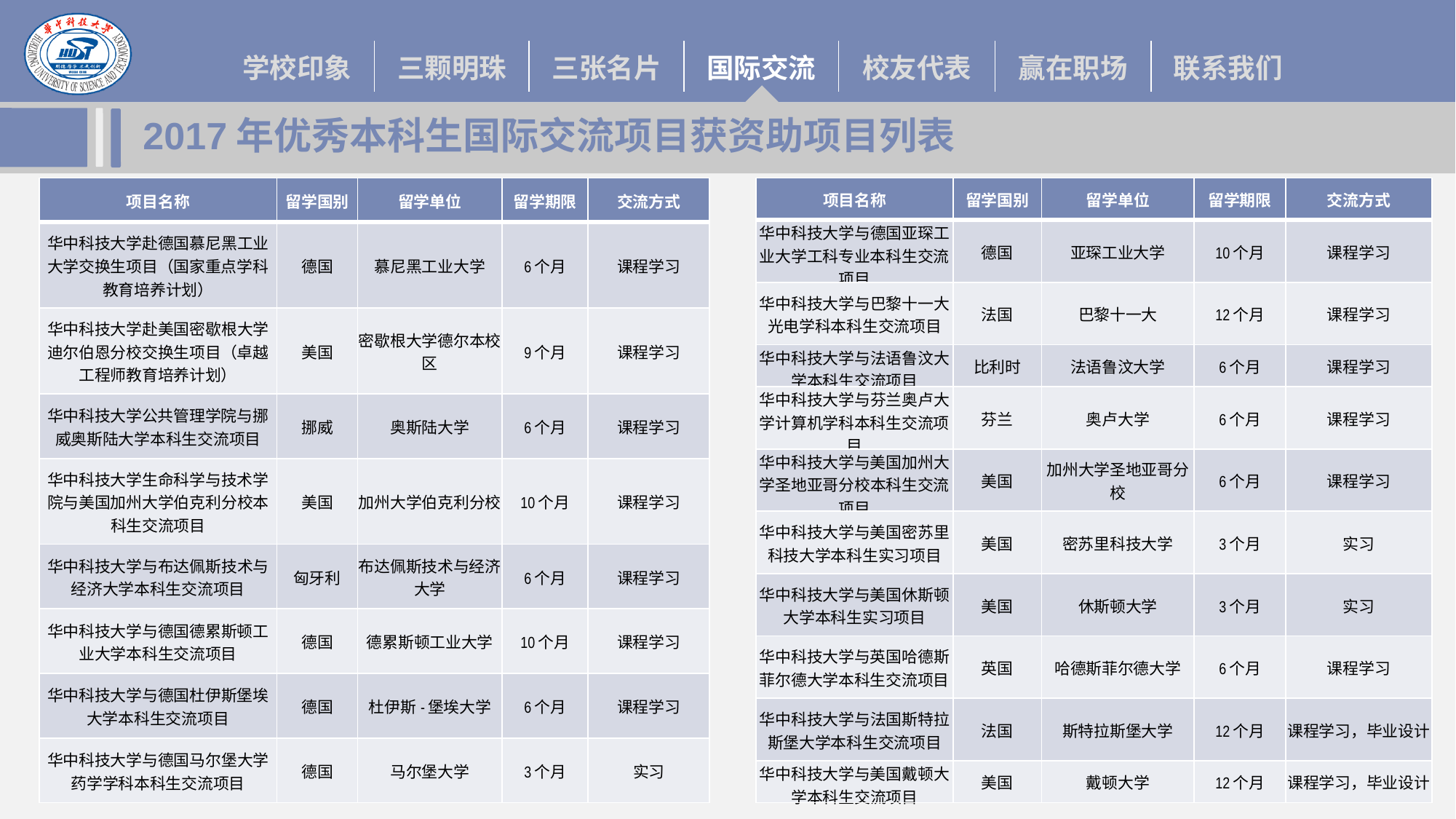

2017年优秀本科生国际交流项目获资助项目列表
| 项目名称 | 留学国别 | 留学单位 | 留学期限 | 交流方式 |
| --- | --- | --- | --- | --- |
| 华中科技大学赴德国慕尼黑工业大学交换生项目（国家重点学科教育培养计划） | 德国 | 慕尼黑工业大学 | 6个月 | 课程学习 |
| 华中科技大学赴美国密歇根大学迪尔伯恩分校交换生项目（卓越工程师教育培养计划） | 美国 | 密歇根大学德尔本校区 | 9个月 | 课程学习 |
| 华中科技大学公共管理学院与挪威奥斯陆大学本科生交流项目 | 挪威 | 奥斯陆大学 | 6个月 | 课程学习 |
| 华中科技大学生命科学与技术学院与美国加州大学伯克利分校本科生交流项目 | 美国 | 加州大学伯克利分校 | 10个月 | 课程学习 |
| 华中科技大学与布达佩斯技术与经济大学本科生交流项目 | 匈牙利 | 布达佩斯技术与经济大学 | 6个月 | 课程学习 |
| 华中科技大学与德国德累斯顿工业大学本科生交流项目 | 德国 | 德累斯顿工业大学 | 10个月 | 课程学习 |
| 华中科技大学与德国杜伊斯堡埃大学本科生交流项目 | 德国 | 杜伊斯-堡埃大学 | 6个月 | 课程学习 |
| 华中科技大学与德国马尔堡大学药学学科本科生交流项目 | 德国 | 马尔堡大学 | 3个月 | 实习 |
| 项目名称 | 留学国别 | 留学单位 | 留学期限 | 交流方式 |
| --- | --- | --- | --- | --- |
| 华中科技大学与德国亚琛工业大学工科专业本科生交流项目 | 德国 | 亚琛工业大学 | 10个月 | 课程学习 |
| 华中科技大学与巴黎十一大光电学科本科生交流项目 | 法国 | 巴黎十一大 | 12个月 | 课程学习 |
| 华中科技大学与法语鲁汶大学本科生交流项目 | 比利时 | 法语鲁汶大学 | 6个月 | 课程学习 |
| 华中科技大学与芬兰奥卢大学计算机学科本科生交流项目 | 芬兰 | 奥卢大学 | 6个月 | 课程学习 |
| 华中科技大学与美国加州大学圣地亚哥分校本科生交流项目 | 美国 | 加州大学圣地亚哥分校 | 6个月 | 课程学习 |
| 华中科技大学与美国密苏里科技大学本科生实习项目 | 美国 | 密苏里科技大学 | 3个月 | 实习 |
| 华中科技大学与美国休斯顿大学本科生实习项目 | 美国 | 休斯顿大学 | 3个月 | 实习 |
| 华中科技大学与英国哈德斯菲尔德大学本科生交流项目 | 英国 | 哈德斯菲尔德大学 | 6个月 | 课程学习 |
| 华中科技大学与法国斯特拉斯堡大学本科生交流项目 | 法国 | 斯特拉斯堡大学 | 12个月 | 课程学习，毕业设计 |
| 华中科技大学与美国戴顿大学本科生交流项目 | 美国 | 戴顿大学 | 12个月 | 课程学习，毕业设计 |